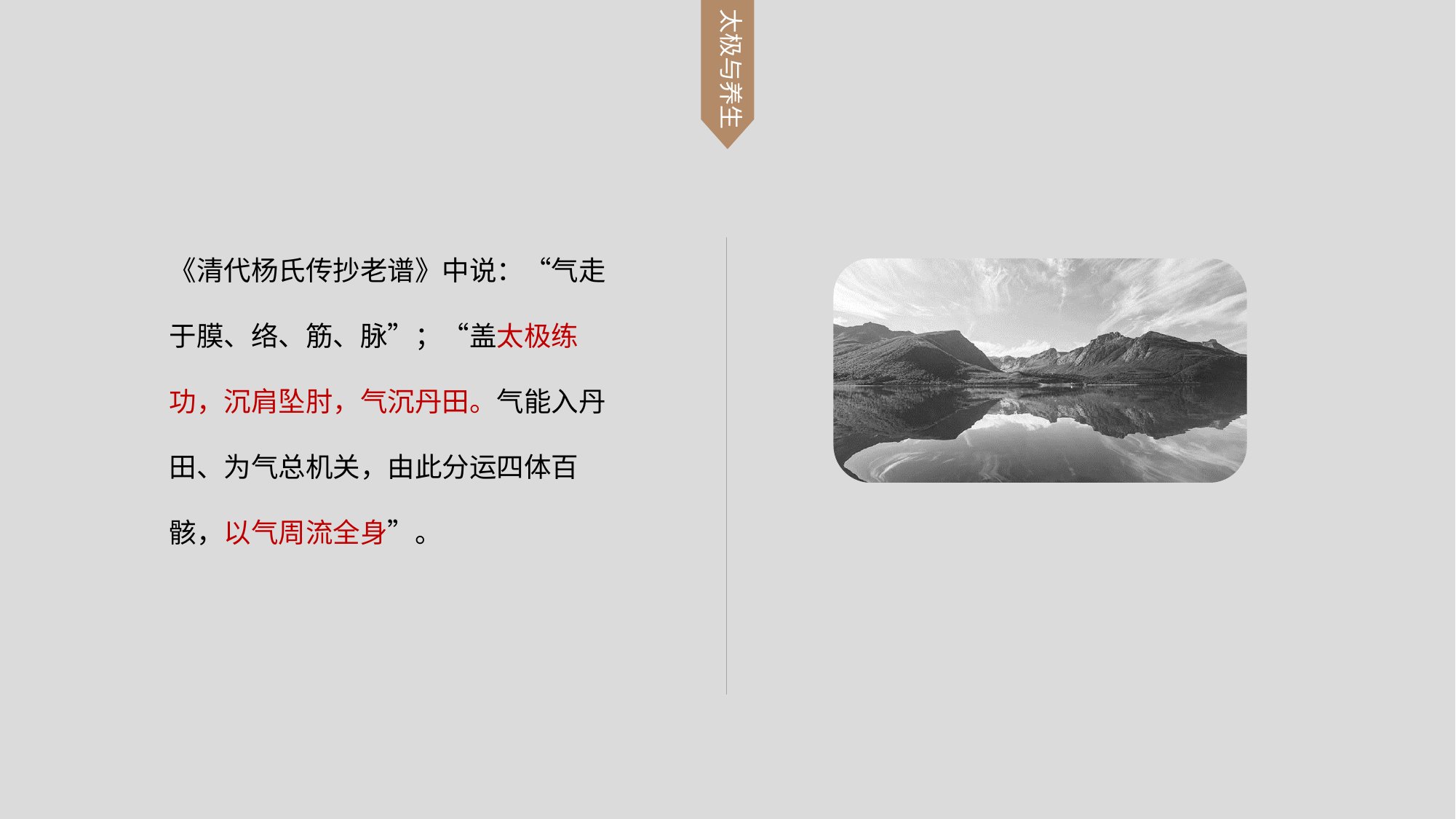

太极与养生

《清代杨氏传抄老谱》中说：“气走于膜、络、筋、脉”；“盖太极练功，沉肩坠肘，气沉丹田。气能入丹田、为气总机关，由此分运四体百骸，以气周流全身”。